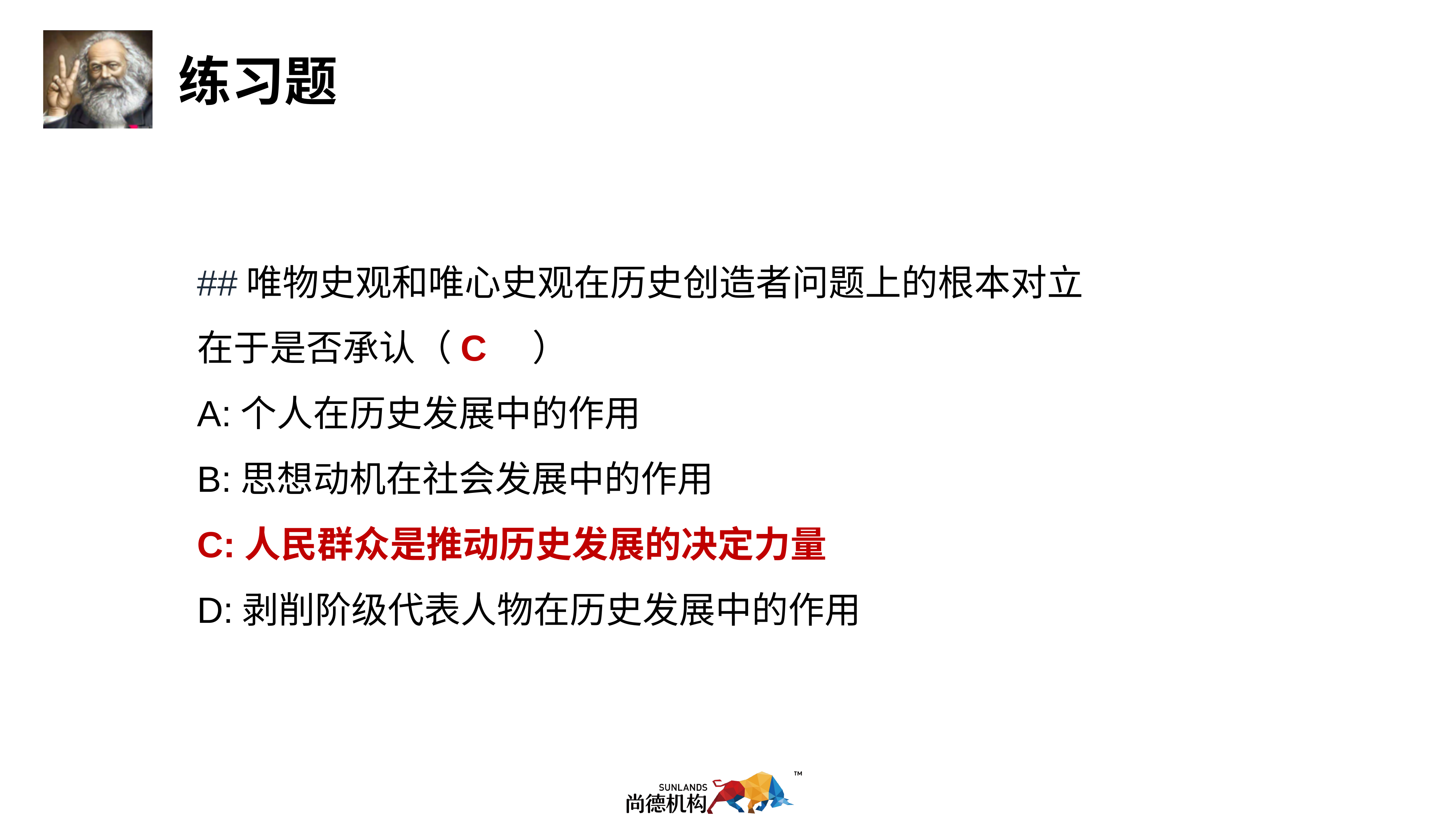

##唯物史观和唯心史观在历史创造者问题上的根本对立在于是否承认（C　）
A:个人在历史发展中的作用
B:思想动机在社会发展中的作用
C:人民群众是推动历史发展的决定力量
D:剥削阶级代表人物在历史发展中的作用